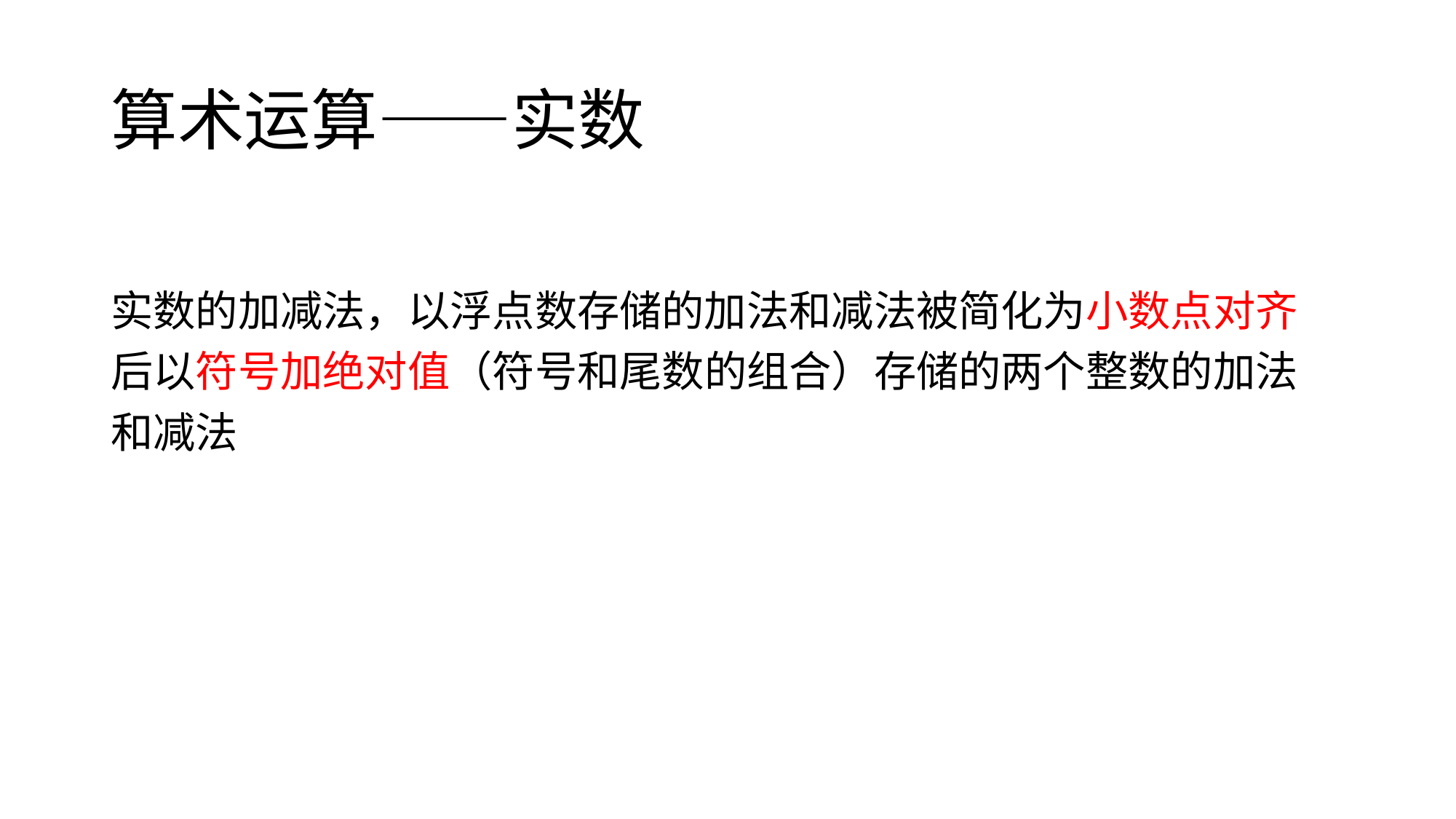

# 算术运算——实数

实数的加减法，以浮点数存储的加法和减法被简化为小数点对齐
后以符号加绝对值（符号和尾数的组合）存储的两个整数的加法
和减法